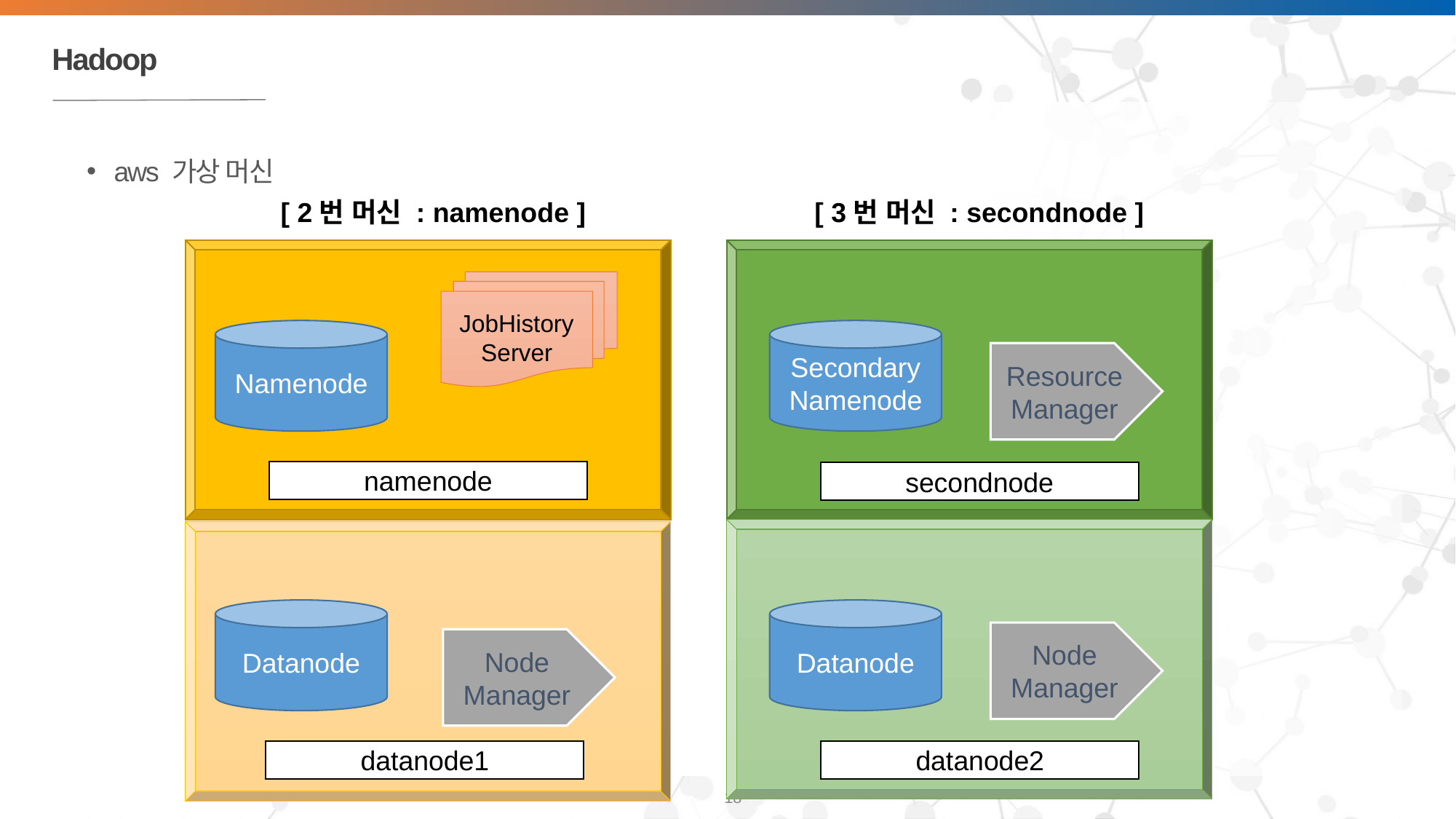

# Hadoop

aws 가상 머신
[ 2번 머신 : namenode ]
[ 3번 머신 : secondnode ]

JobHistory
Server
Namenode
Secondary
Namenode
Resource
Manager
namenode
secondnode

Datanode
Datanode
Node
Manager
Node
Manager
datanode2
datanode1
18